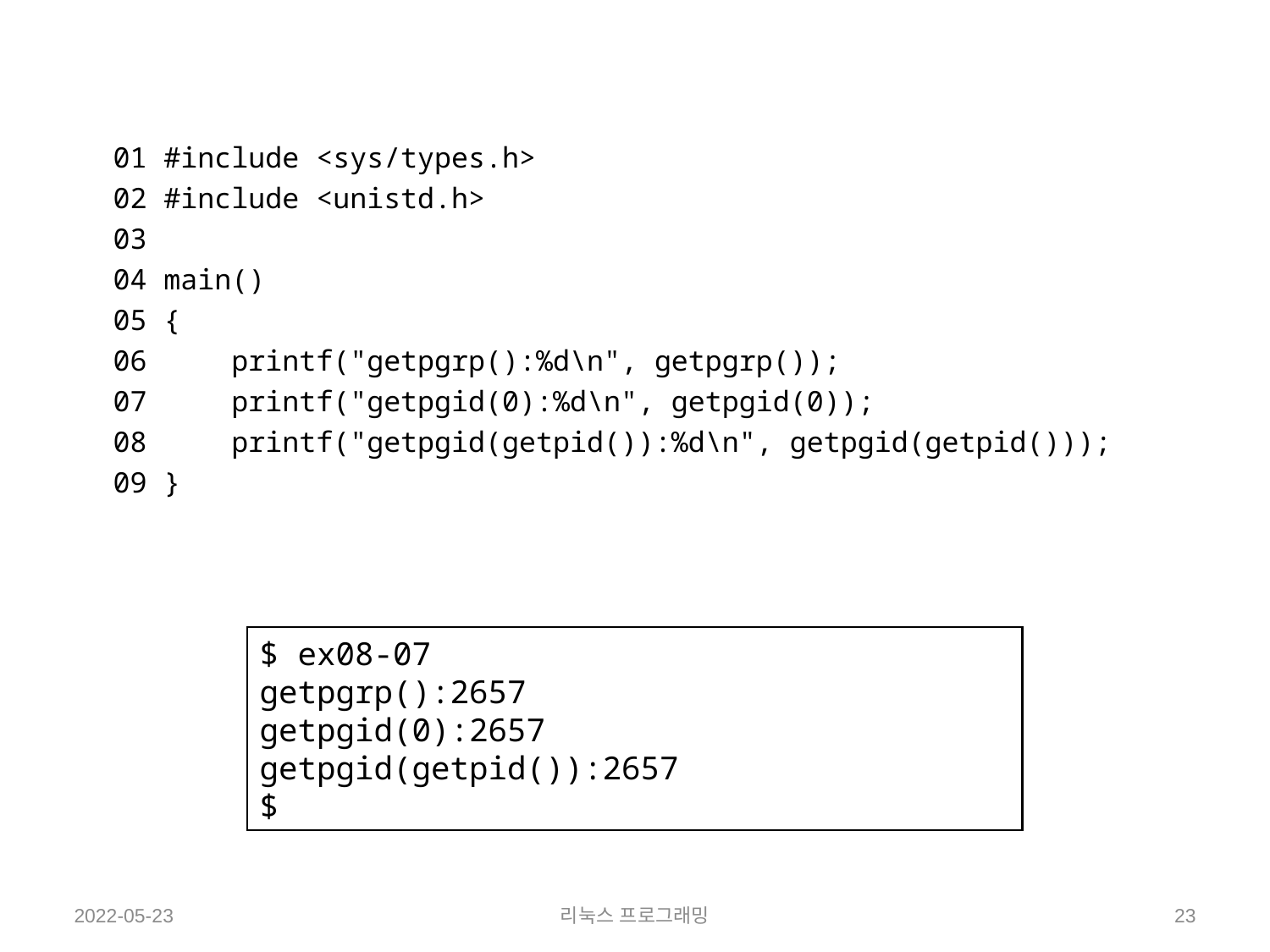

01 #include <sys/types.h>
02 #include <unistd.h>
03
04 main()
05 {
06     printf("getpgrp():%d\n", getpgrp());
07     printf("getpgid(0):%d\n", getpgid(0));
08     printf("getpgid(getpid()):%d\n", getpgid(getpid()));
09 }
$ ex08-07
getpgrp():2657
getpgid(0):2657
getpgid(getpid()):2657
$
2022-05-23
리눅스 프로그래밍
23